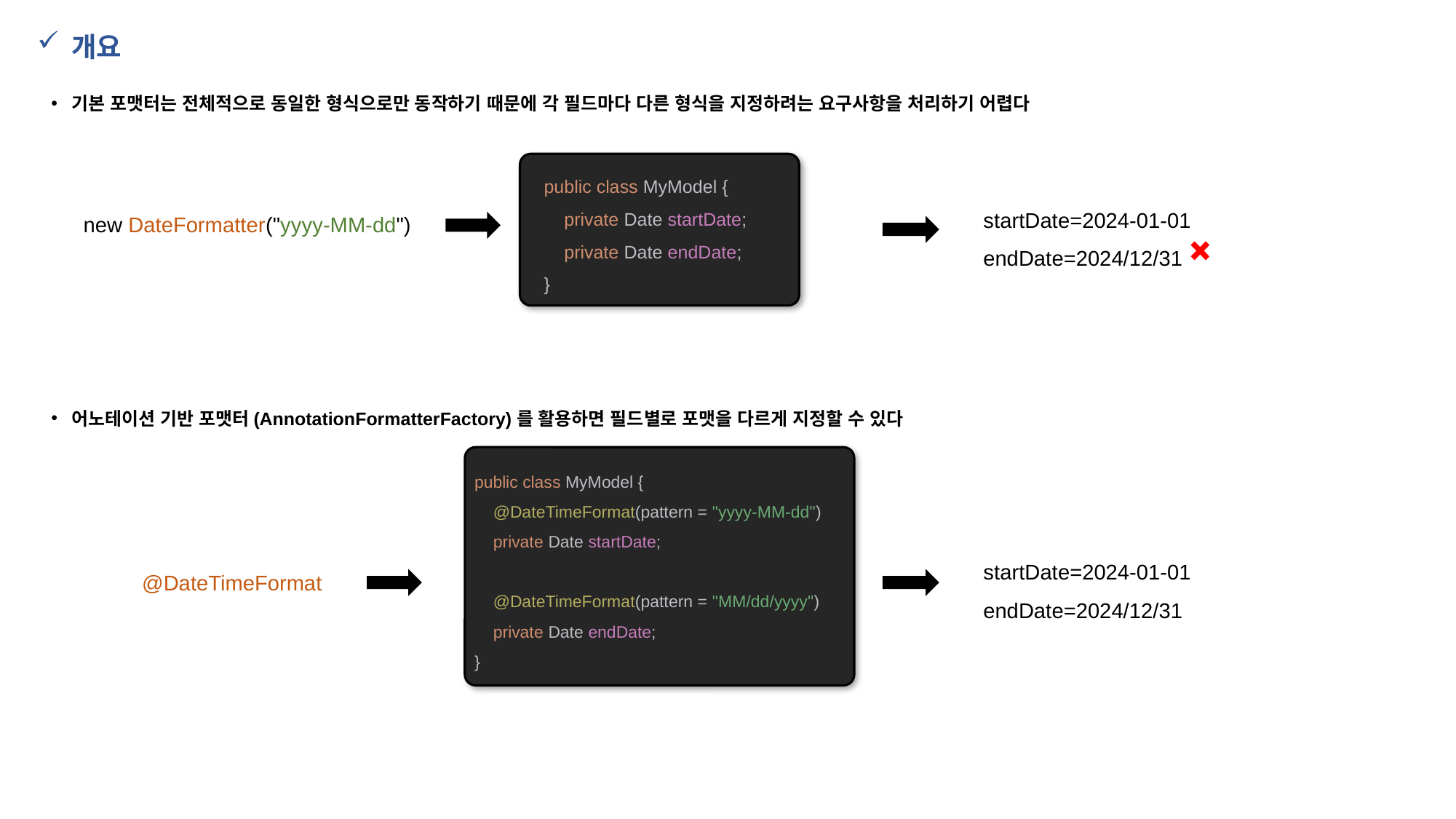

개요
기본 포맷터는 전체적으로 동일한 형식으로만 동작하기 때문에 각 필드마다 다른 형식을 지정하려는 요구사항을 처리하기 어렵다

public class MyModel {
    private Date startDate;
    private Date endDate;
}
startDate=2024-01-01
endDate=2024/12/31
new DateFormatter("yyyy-MM-dd")

어노테이션 기반 포맷터(AnnotationFormatterFactory)를 활용하면 필드별로 포맷을 다르게 지정할 수 있다

public class MyModel {
    @DateTimeFormat(pattern = "yyyy-MM-dd")
    private Date startDate;
    @DateTimeFormat(pattern = "MM/dd/yyyy")
    private Date endDate;
}
startDate=2024-01-01
endDate=2024/12/31
@DateTimeFormat